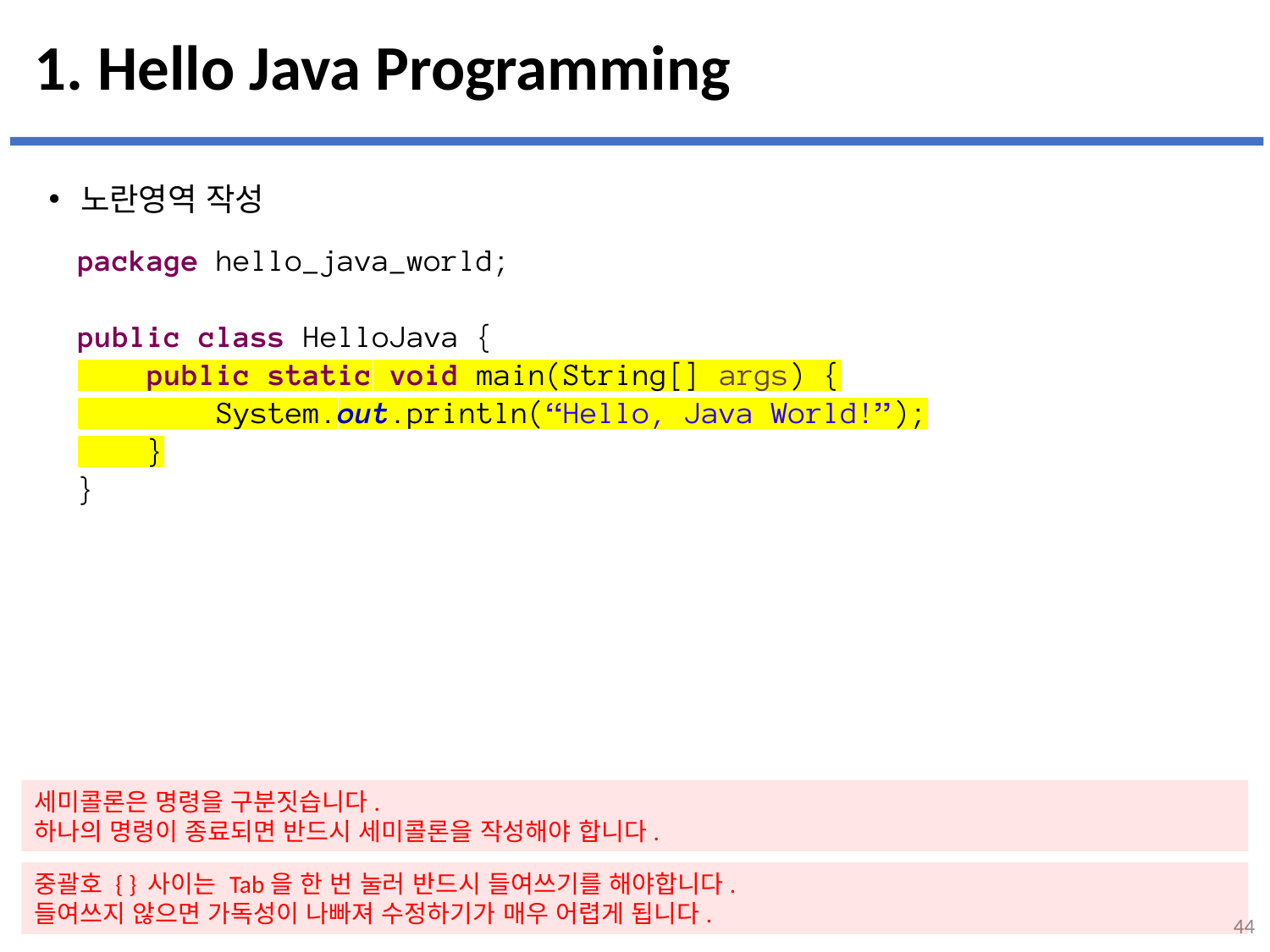

# 1. Hello Java Programming
노란영역 작성
package hello_java_world;

public class HelloJava {
    public static void main(String[] args) {
        System.out.println(“Hello, Java World!”);
    }
}

Project?

여러 개의 Java 파일로
하나의 Program으로 만드는 일종의 폴더
세미콜론은 명령을 구분짓습니다.
하나의 명령이 종료되면 반드시 세미콜론을 작성해야 합니다.
중괄호 { } 사이는 Tab을 한 번 눌러 반드시 들여쓰기를 해야합니다.
들여쓰지 않으면 가독성이 나빠져 수정하기가 매우 어렵게 됩니다.
중괄호 { } 사이는 Tab을 한 번 눌러 반드시 들여쓰기를 해야합니다.
들여쓰지 않으면 가독성이 나빠져 수정하기가 매우 어렵게 됩니다.
44